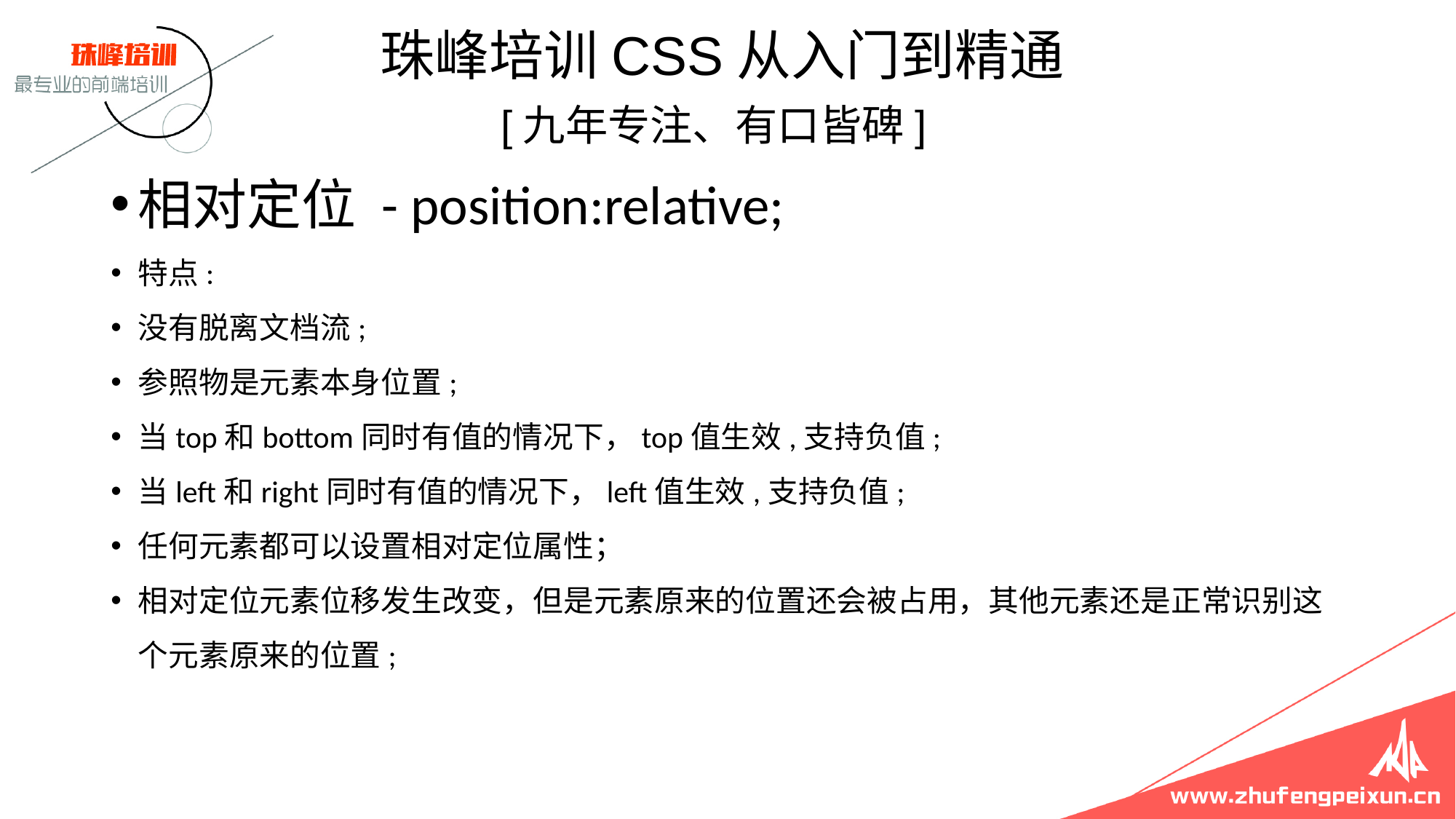

珠峰培训CSS从入门到精通
        [九年专注、有口皆碑]
相对定位 - position:relative;
特点:
没有脱离文档流;
参照物是元素本身位置;
当top和bottom同时有值的情况下，top值生效,支持负值;
当left和right同时有值的情况下，left值生效,支持负值;
任何元素都可以设置相对定位属性；
相对定位元素位移发生改变，但是元素原来的位置还会被占用，其他元素还是正常识别这个元素原来的位置;